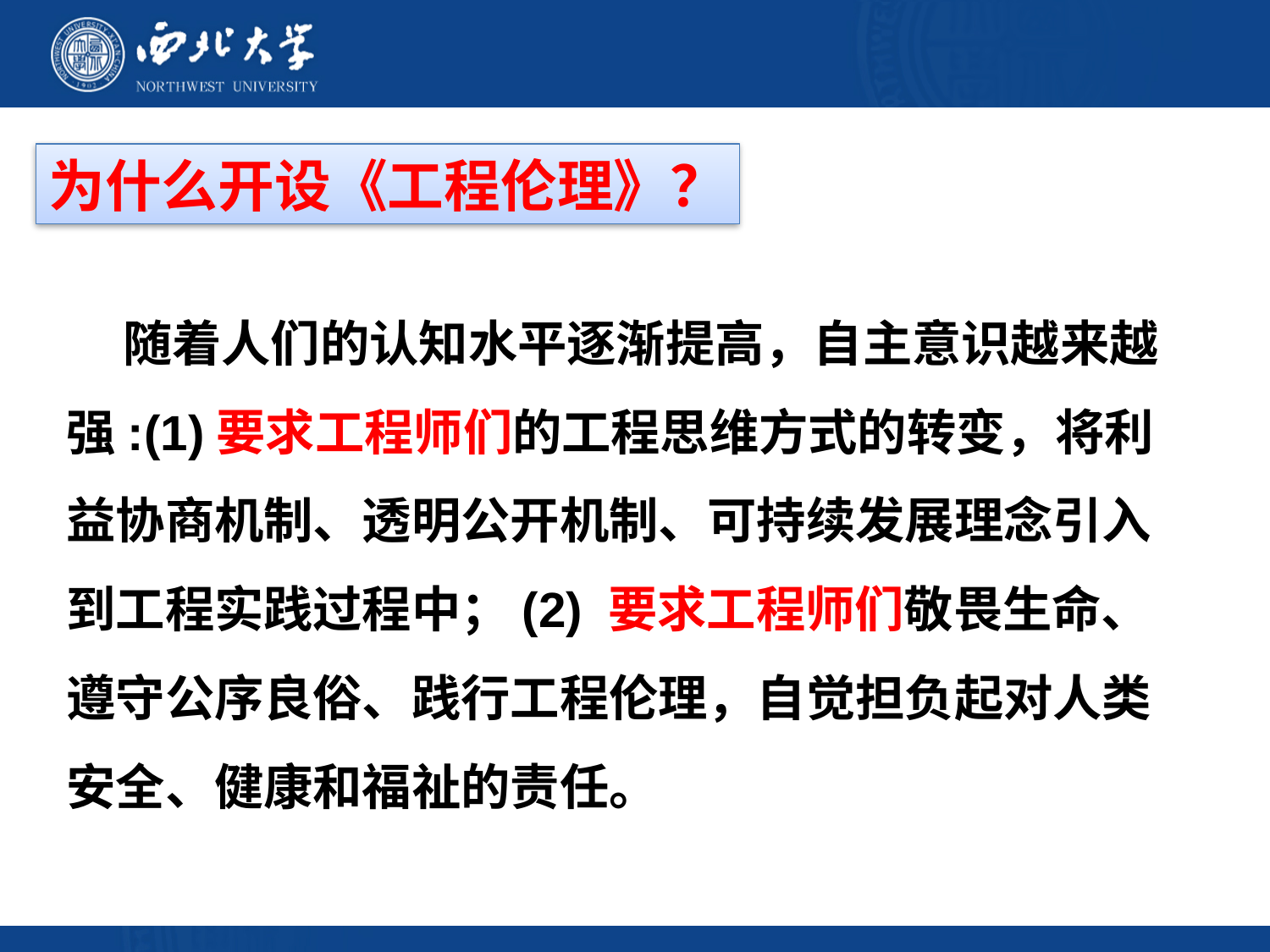

为什么开设《工程伦理》？
    随着人们的认知水平逐渐提高，自主意识越来越强:(1)要求工程师们的工程思维方式的转变，将利益协商机制、透明公开机制、可持续发展理念引入到工程实践过程中；(2) 要求工程师们敬畏生命、遵守公序良俗、践行工程伦理，自觉担负起对人类安全、健康和福祉的责任。